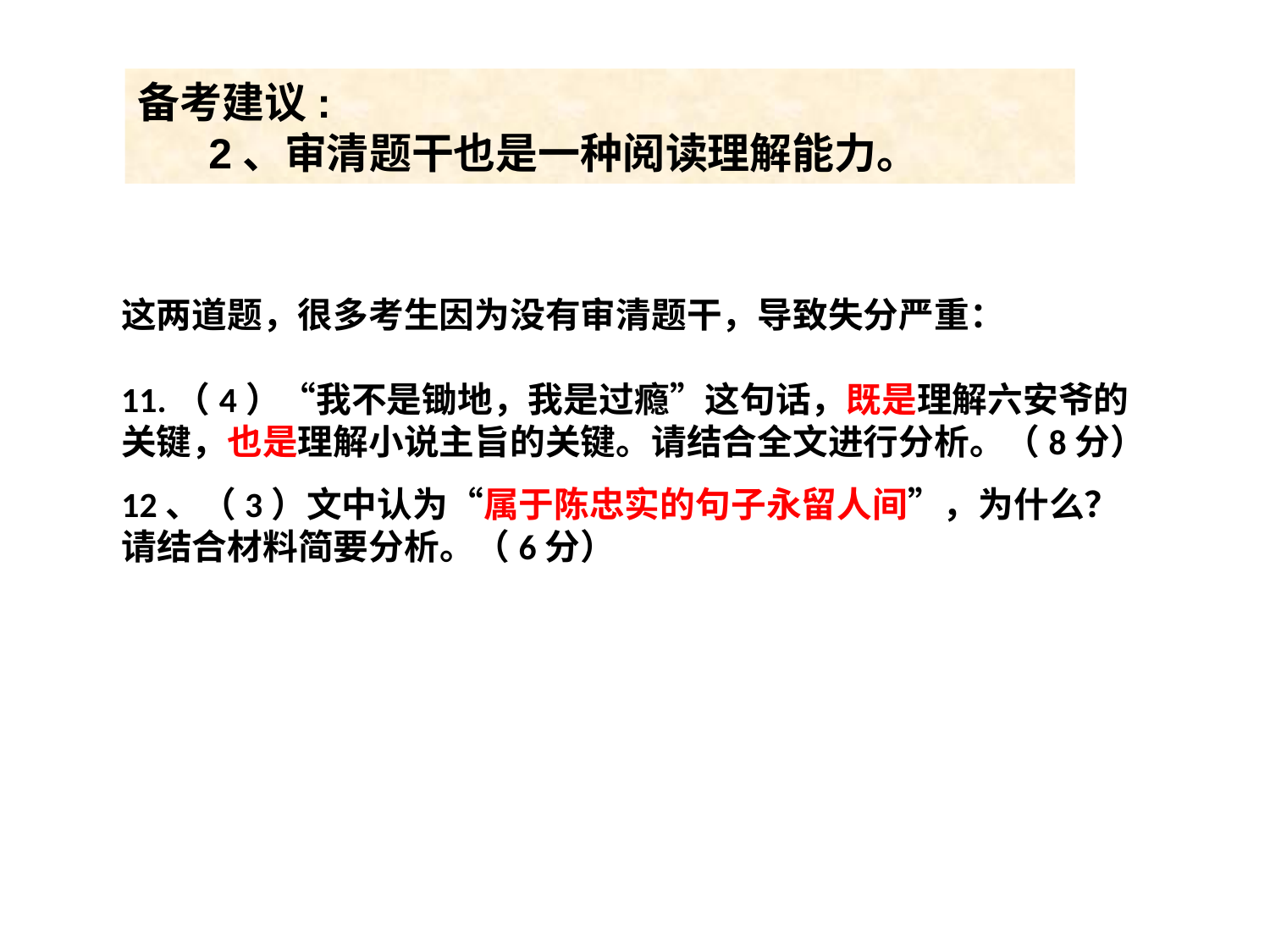

备考建议:
      2、审清题干也是一种阅读理解能力。
这两道题，很多考生因为没有审清题干，导致失分严重：

11.（4）“我不是锄地，我是过瘾”这句话，既是理解六安爷的关键，也是理解小说主旨的关键。请结合全文进行分析。（8分）

12、（3）文中认为“属于陈忠实的句子永留人间”，为什么？请结合材料简要分析。（6分）